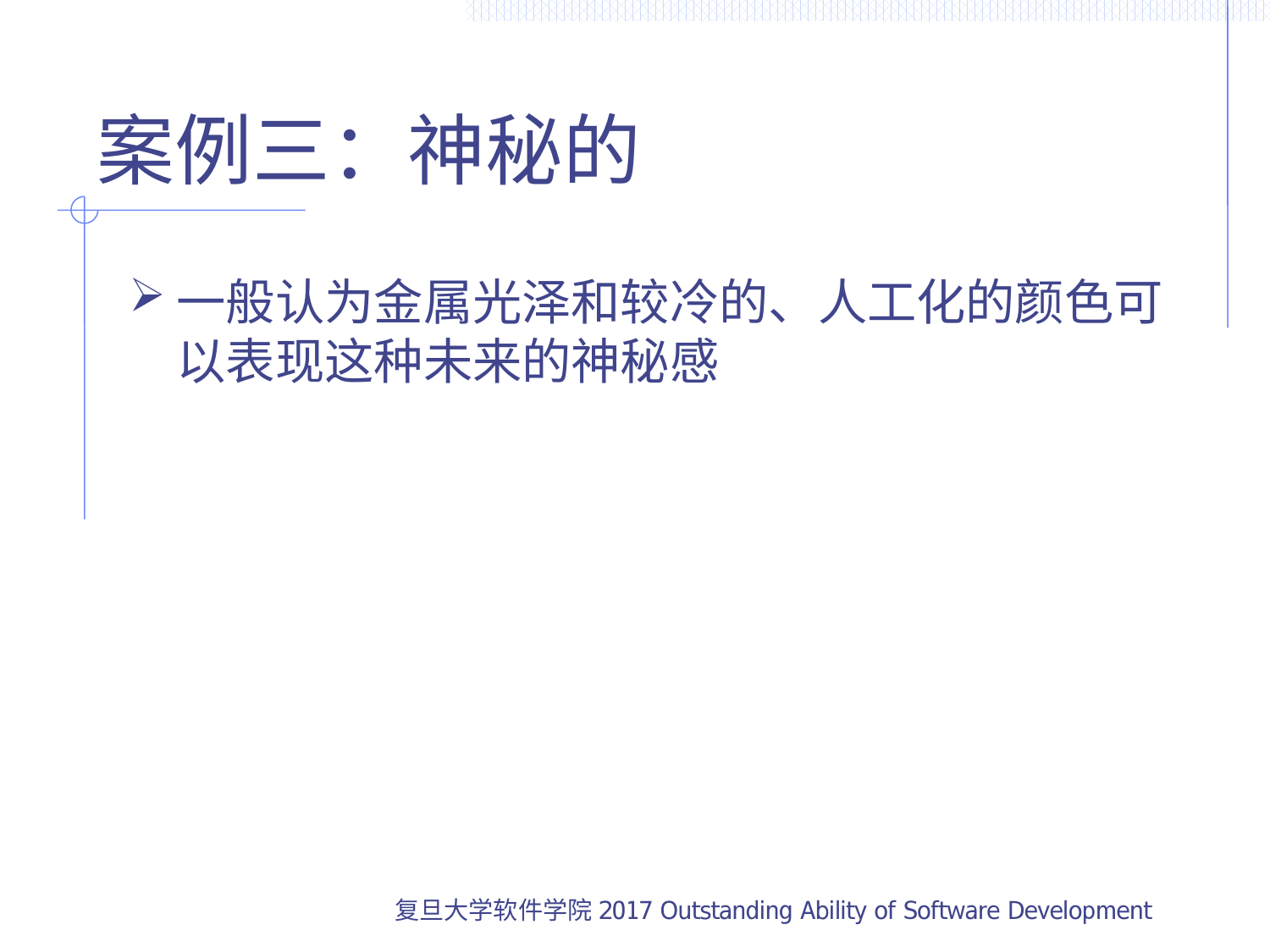

# 案例三：神秘的
一般认为金属光泽和较冷的、人工化的颜色可以表现这种未来的神秘感